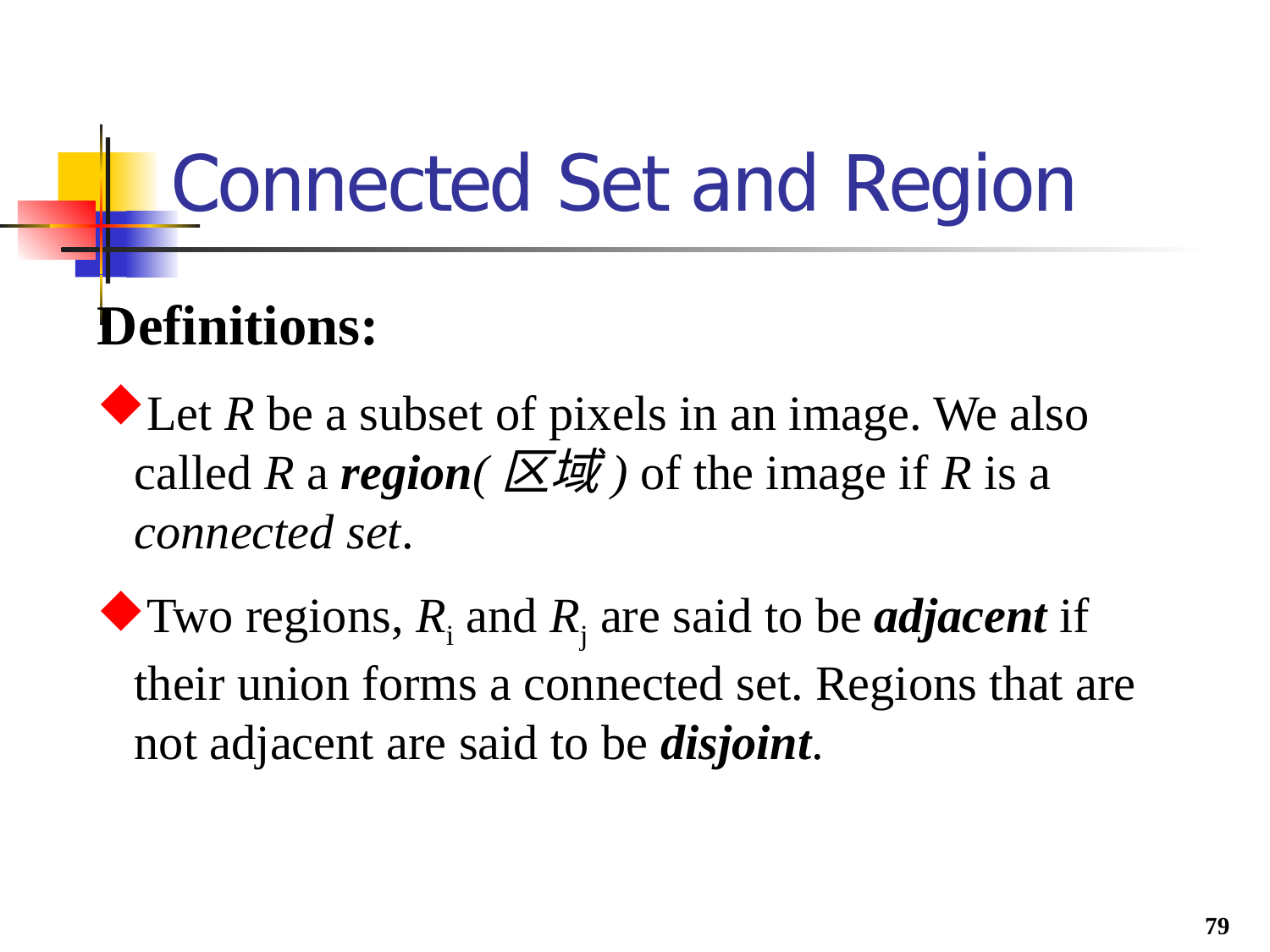

# Connected Set and Region
Definitions:
Let R be a subset of pixels in an image. We also called R a region(区域) of the image if R is a connected set.
Two regions, Ri and Rj are said to be adjacent if their union forms a connected set. Regions that are not adjacent are said to be disjoint.

79